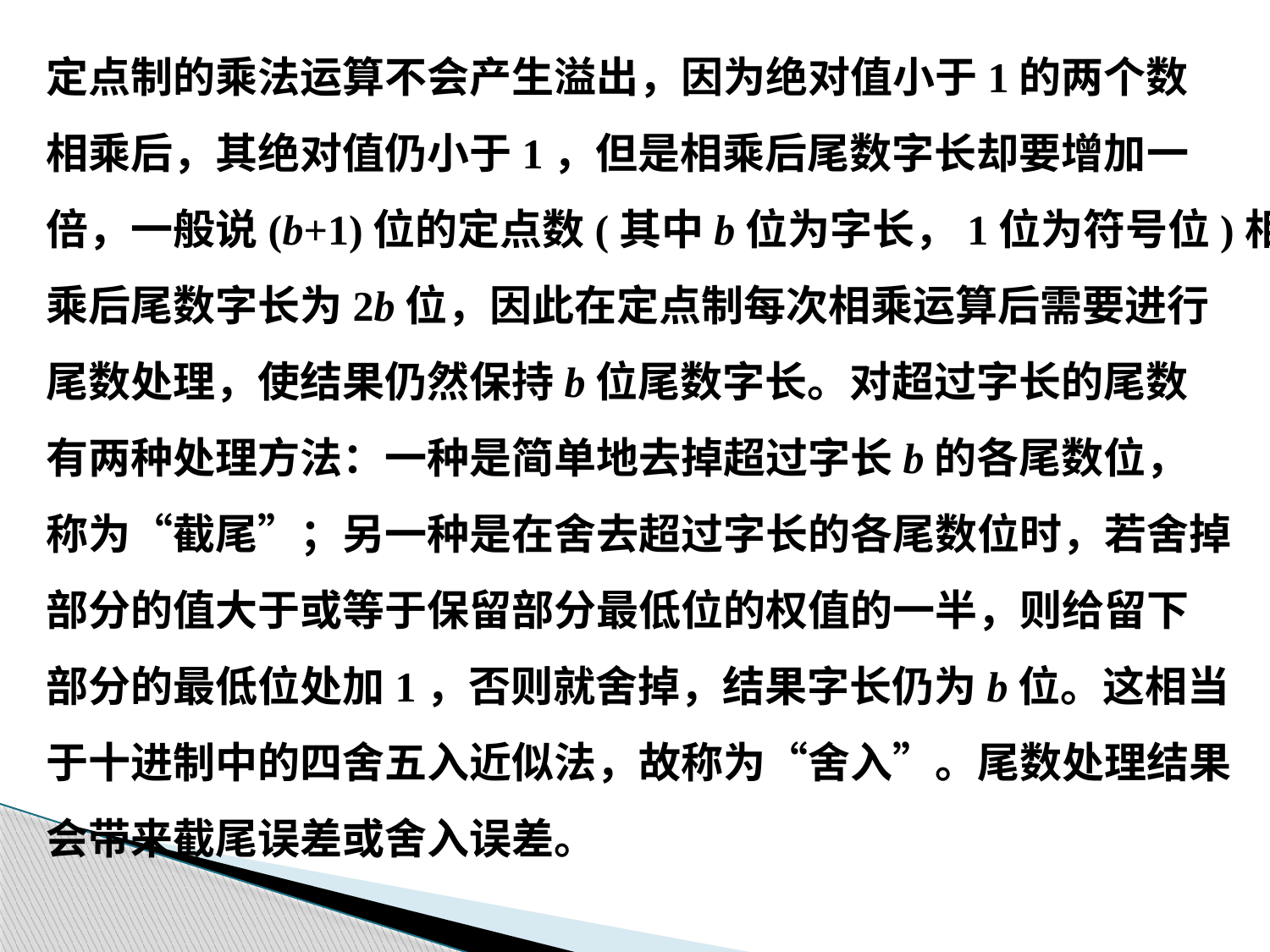

定点制的乘法运算不会产生溢出，因为绝对值小于1的两个数
相乘后，其绝对值仍小于1，但是相乘后尾数字长却要增加一
倍，一般说(b+1)位的定点数(其中b位为字长，1位为符号位)相
乘后尾数字长为2b位，因此在定点制每次相乘运算后需要进行
尾数处理，使结果仍然保持b位尾数字长。对超过字长的尾数
有两种处理方法：一种是简单地去掉超过字长b的各尾数位，
称为“截尾”；另一种是在舍去超过字长的各尾数位时，若舍掉
部分的值大于或等于保留部分最低位的权值的一半，则给留下
部分的最低位处加1，否则就舍掉，结果字长仍为b位。这相当
于十进制中的四舍五入近似法，故称为“舍入”。尾数处理结果
会带来截尾误差或舍入误差。